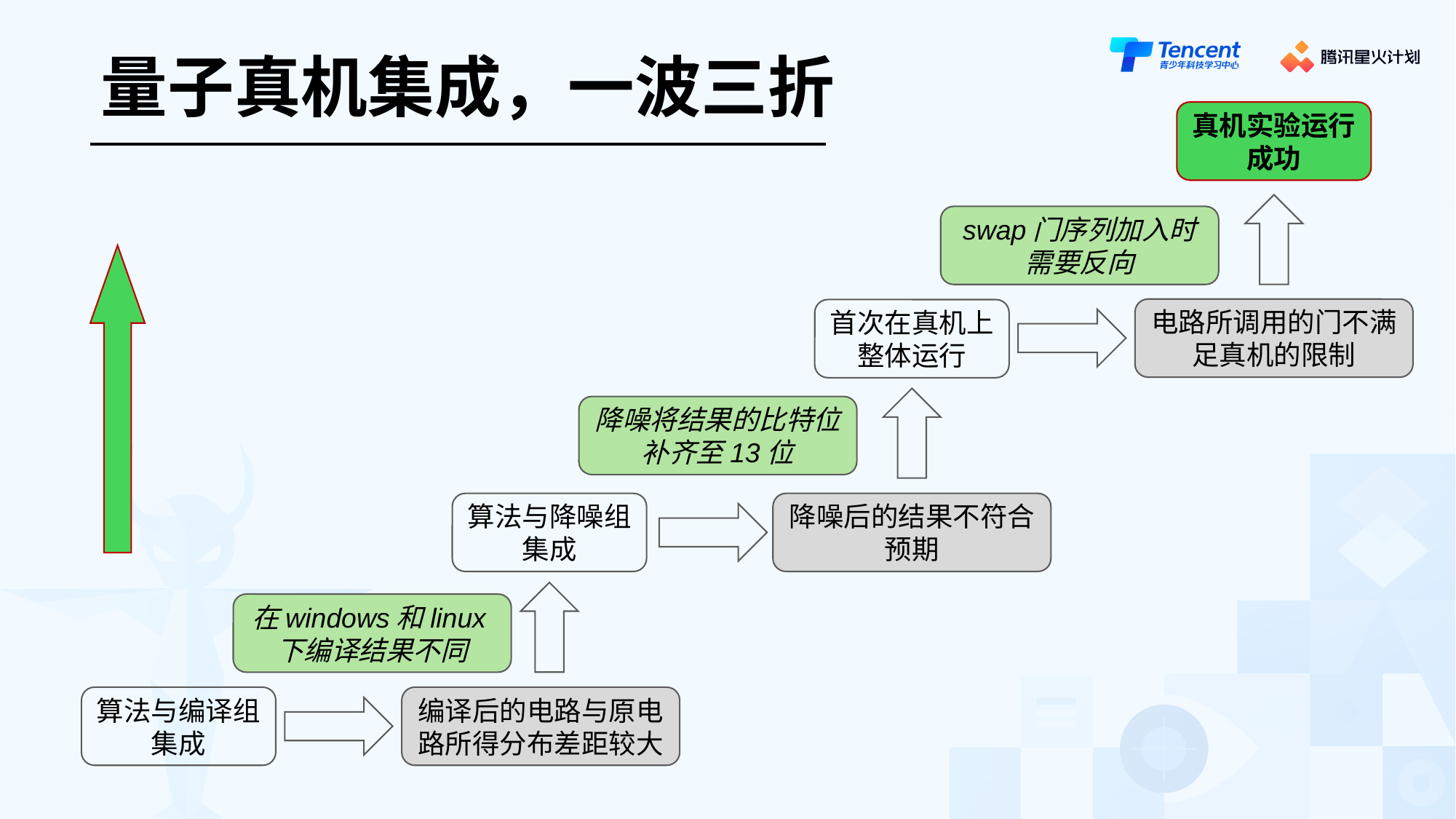

量子真机集成，一波三折
真机实验运行成功
swap门序列加入时需要反向

电路所调用的门不满足真机的限制
首次在真机上整体运行

降噪将结果的比特位补齐至13位

算法与降噪组集成
降噪后的结果不符合预期

在windows和linux下编译结果不同

算法与编译组集成
编译后的电路与原电路所得分布差距较大